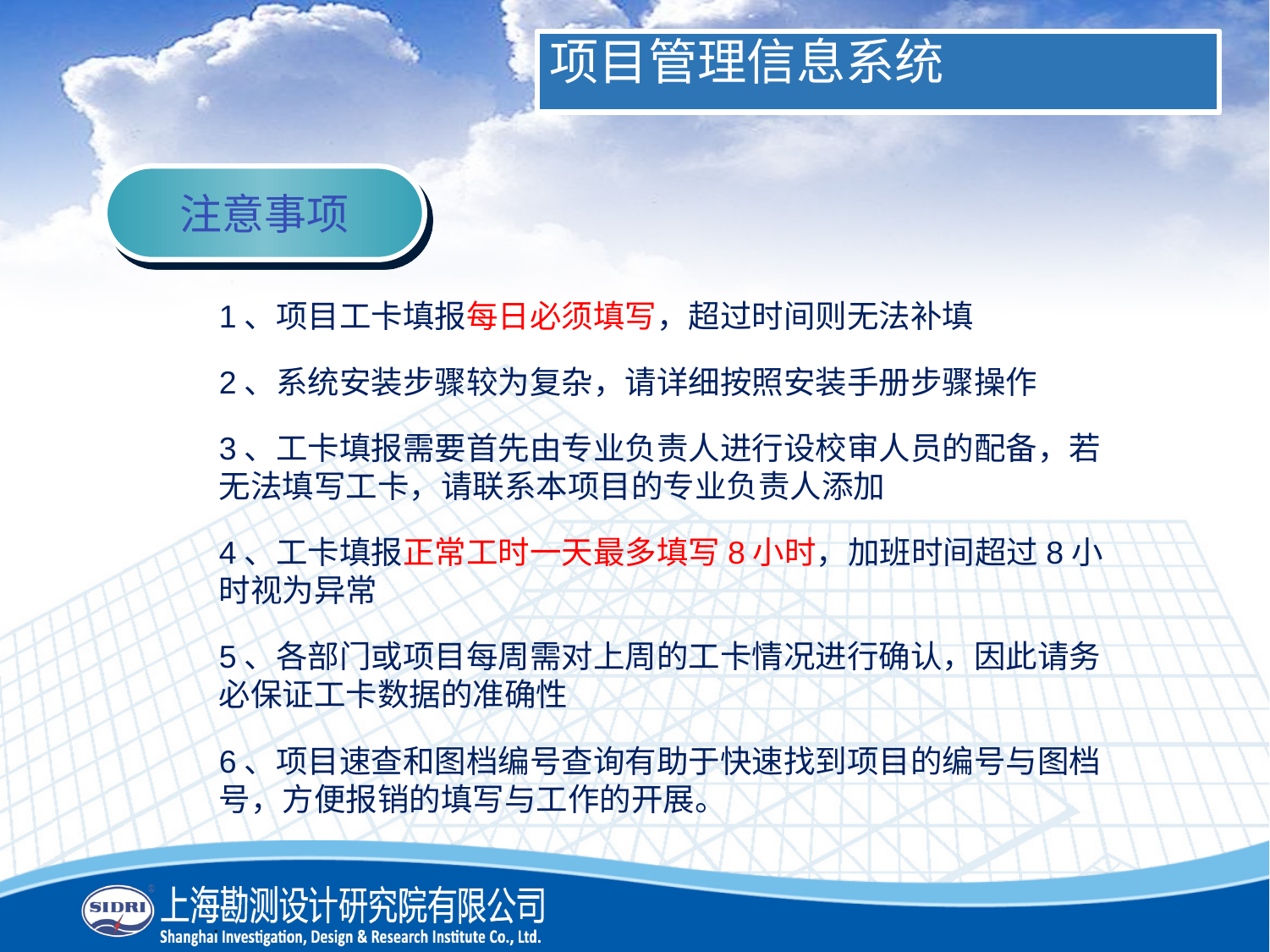

项目管理信息系统
注意事项
1、项目工卡填报每日必须填写，超过时间则无法补填
2、系统安装步骤较为复杂，请详细按照安装手册步骤操作
3、工卡填报需要首先由专业负责人进行设校审人员的配备，若无法填写工卡，请联系本项目的专业负责人添加
4、工卡填报正常工时一天最多填写8小时，加班时间超过8小时视为异常
5、各部门或项目每周需对上周的工卡情况进行确认，因此请务必保证工卡数据的准确性
6、项目速查和图档编号查询有助于快速找到项目的编号与图档号，方便报销的填写与工作的开展。